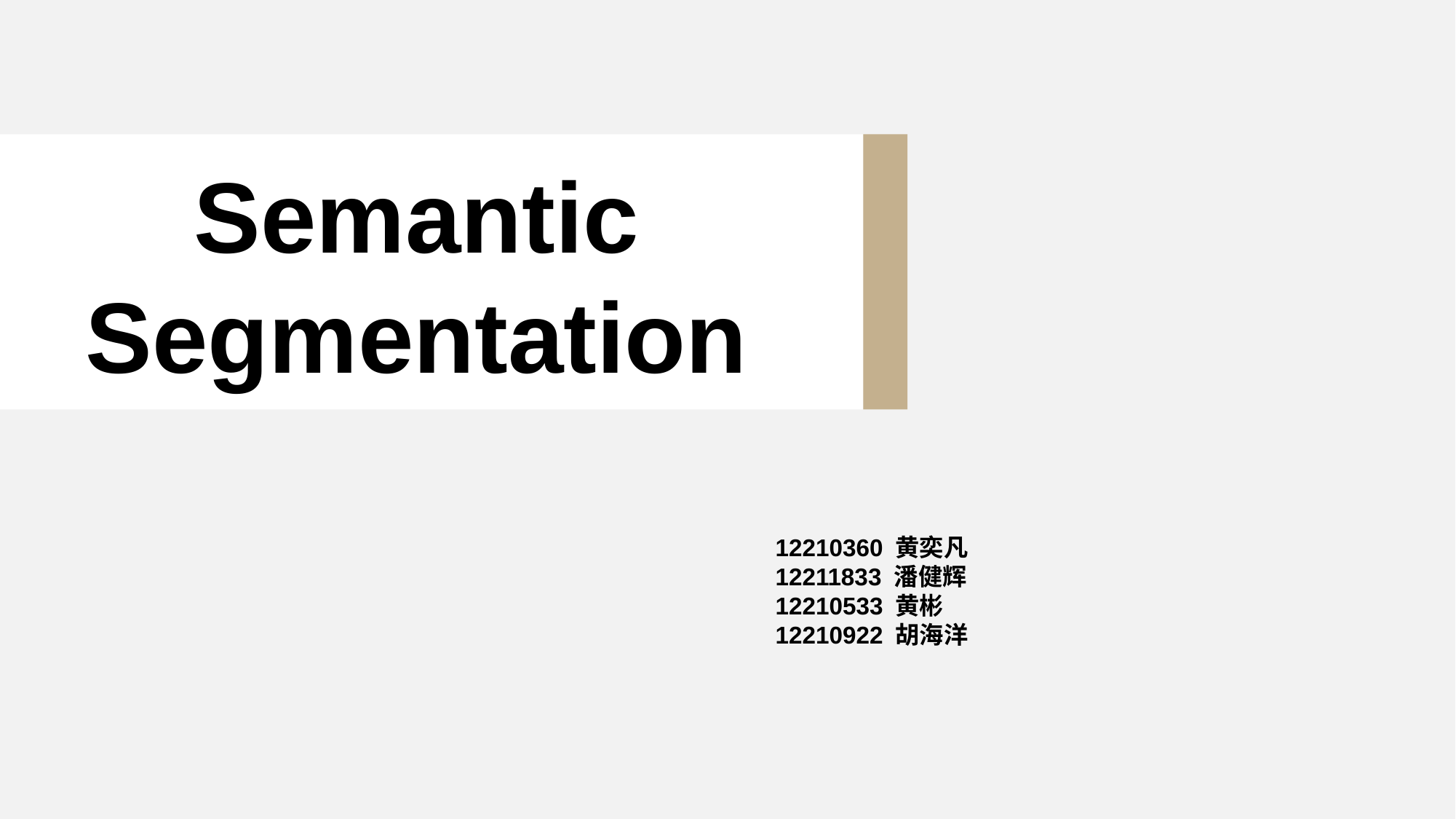

Semantic Segmentation

12210360 黄奕凡
12211833 潘健辉
12210533 黄彬
12210922 胡海洋